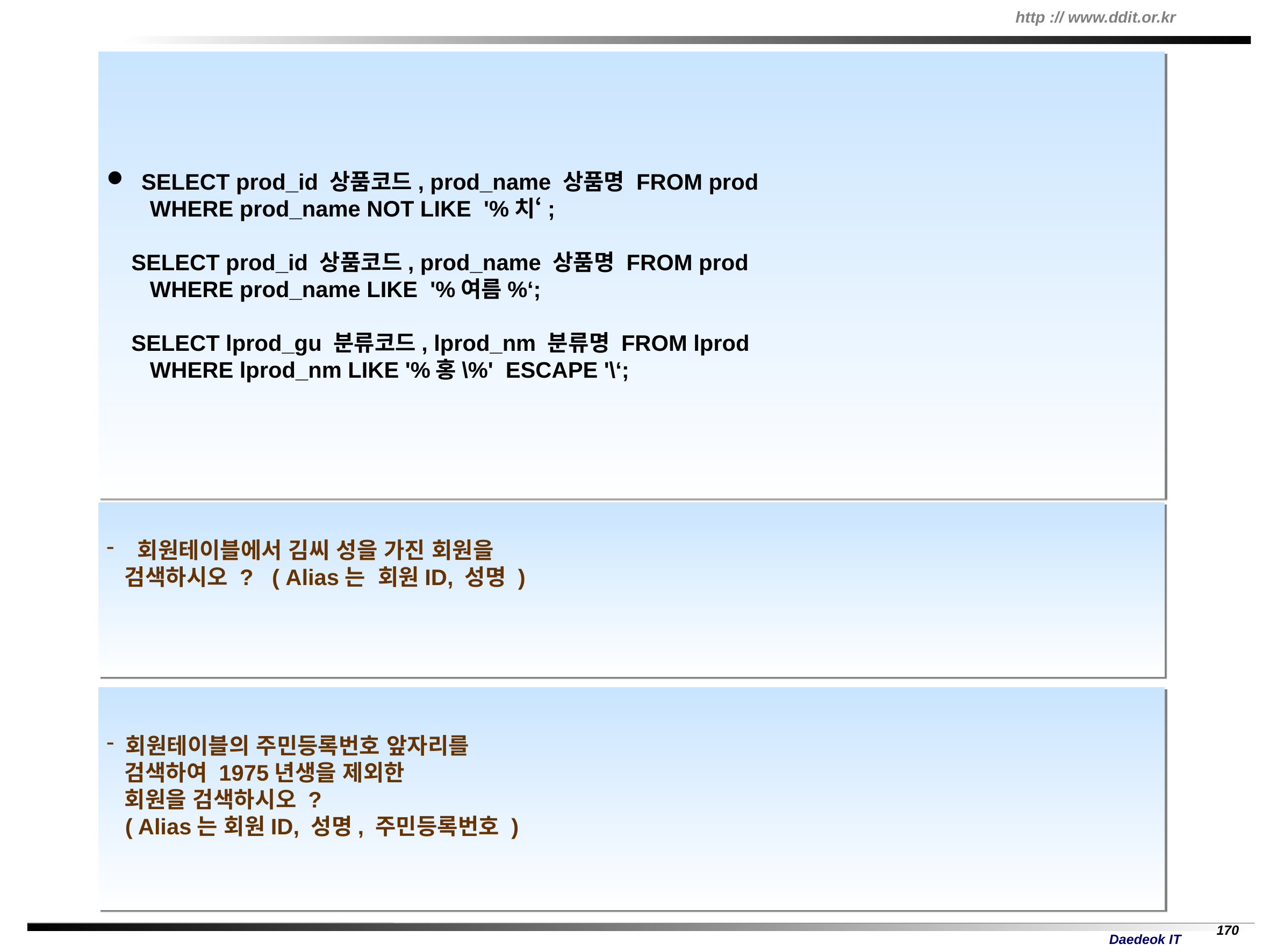

SELECT prod_id 상품코드, prod_name 상품명 FROM prod
       WHERE prod_name NOT LIKE  '%치‘;

    SELECT prod_id 상품코드, prod_name 상품명 FROM prod
       WHERE prod_name LIKE  '%여름%‘;

    SELECT lprod_gu 분류코드, lprod_nm 분류명 FROM lprod
       WHERE lprod_nm LIKE '%홍\%'  ESCAPE '\‘;
 회원테이블에서 김씨 성을 가진 회원을
  검색하시오 ?   ( Alias는  회원ID, 성명 )

회원테이블의 주민등록번호 앞자리를
  검색하여 1975년생을 제외한
  회원을 검색하시오 ?
   ( Alias는 회원ID, 성명, 주민등록번호 )